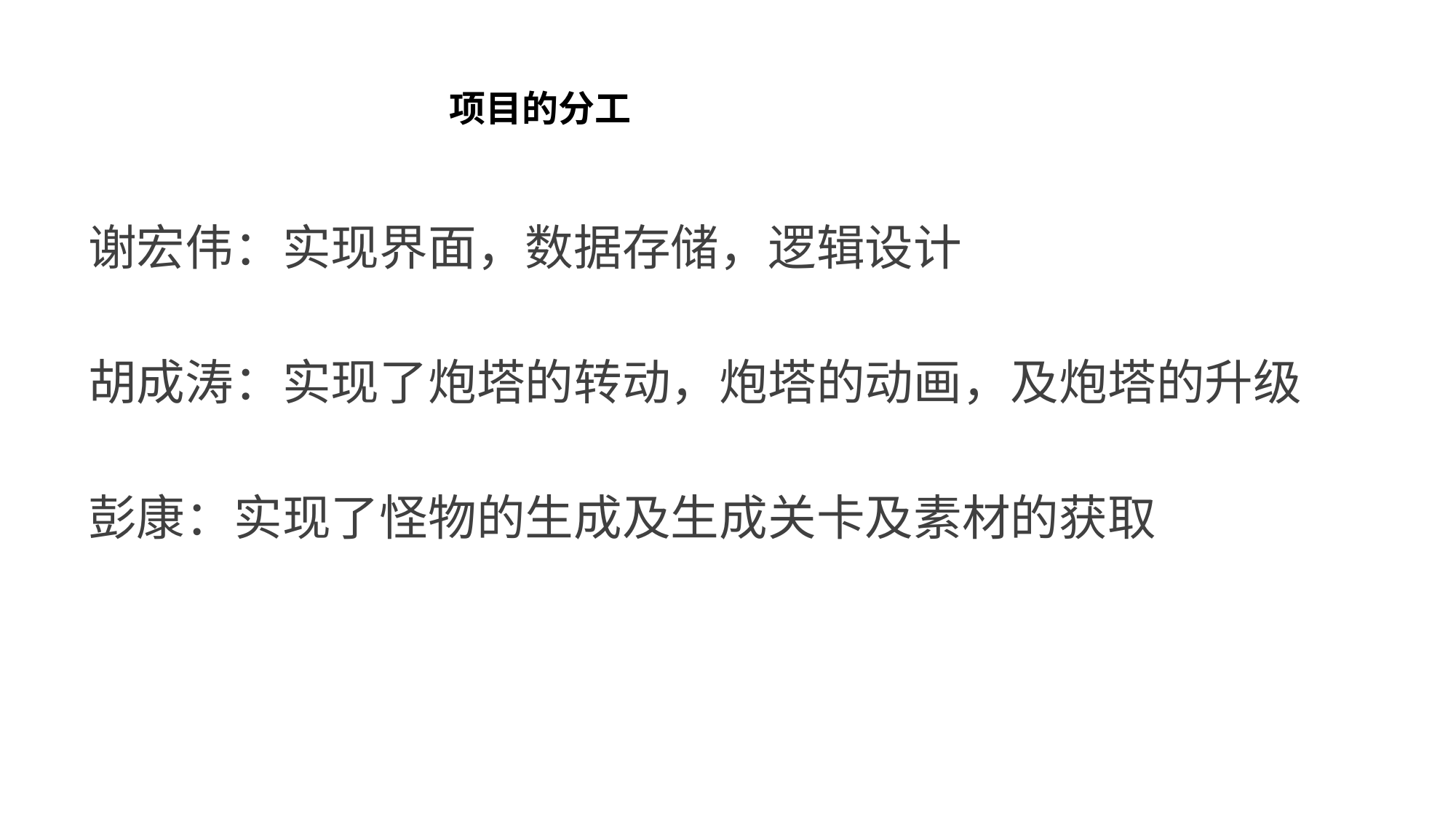

# 项目的分工
谢宏伟：实现界面，数据存储，逻辑设计

胡成涛：实现了炮塔的转动，炮塔的动画，及炮塔的升级

彭康：实现了怪物的生成及生成关卡及素材的获取